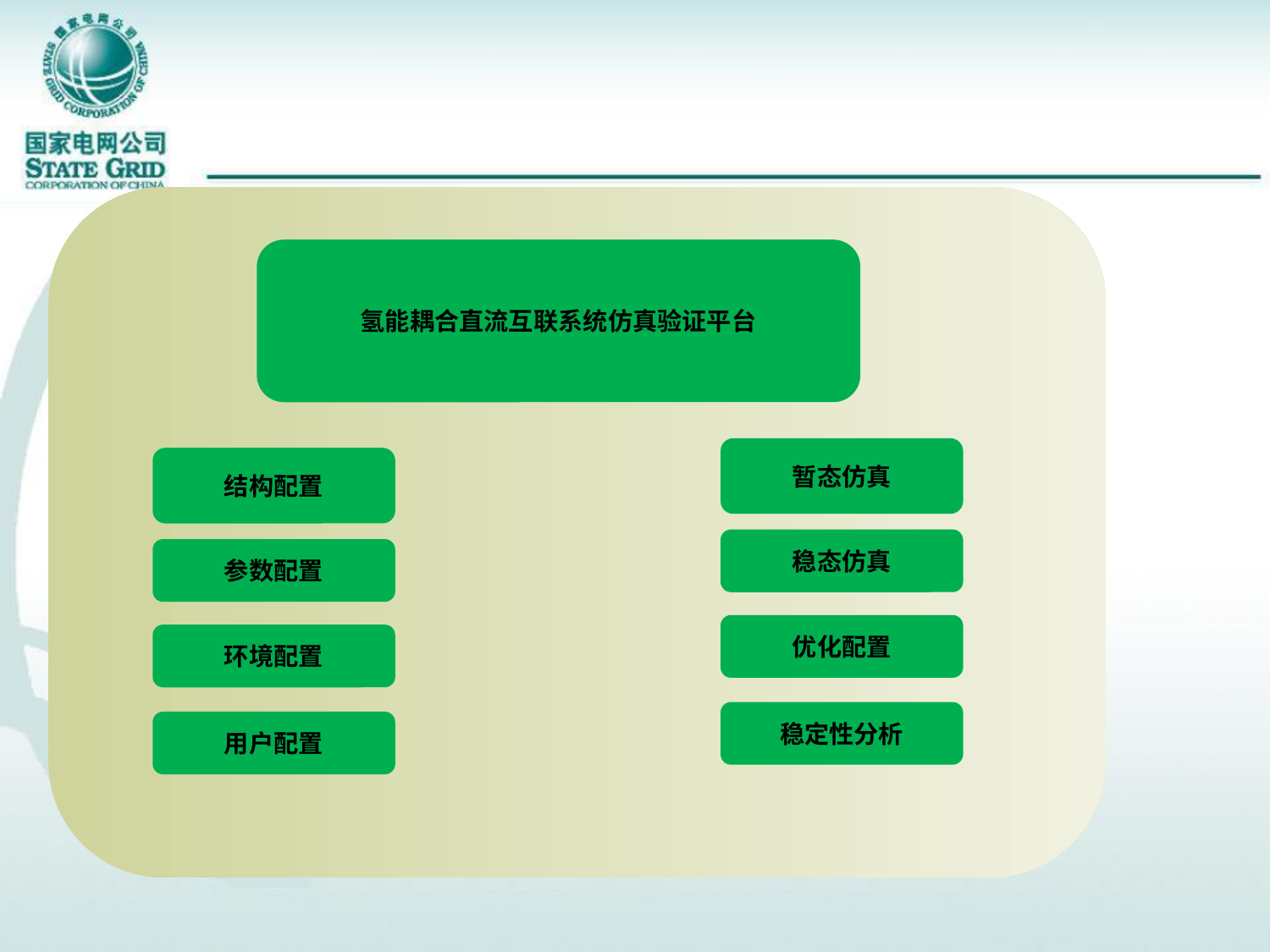

氢能耦合直流互联系统仿真验证平台
暂态仿真
结构配置
稳态仿真
参数配置
优化配置
环境配置
稳定性分析
用户配置